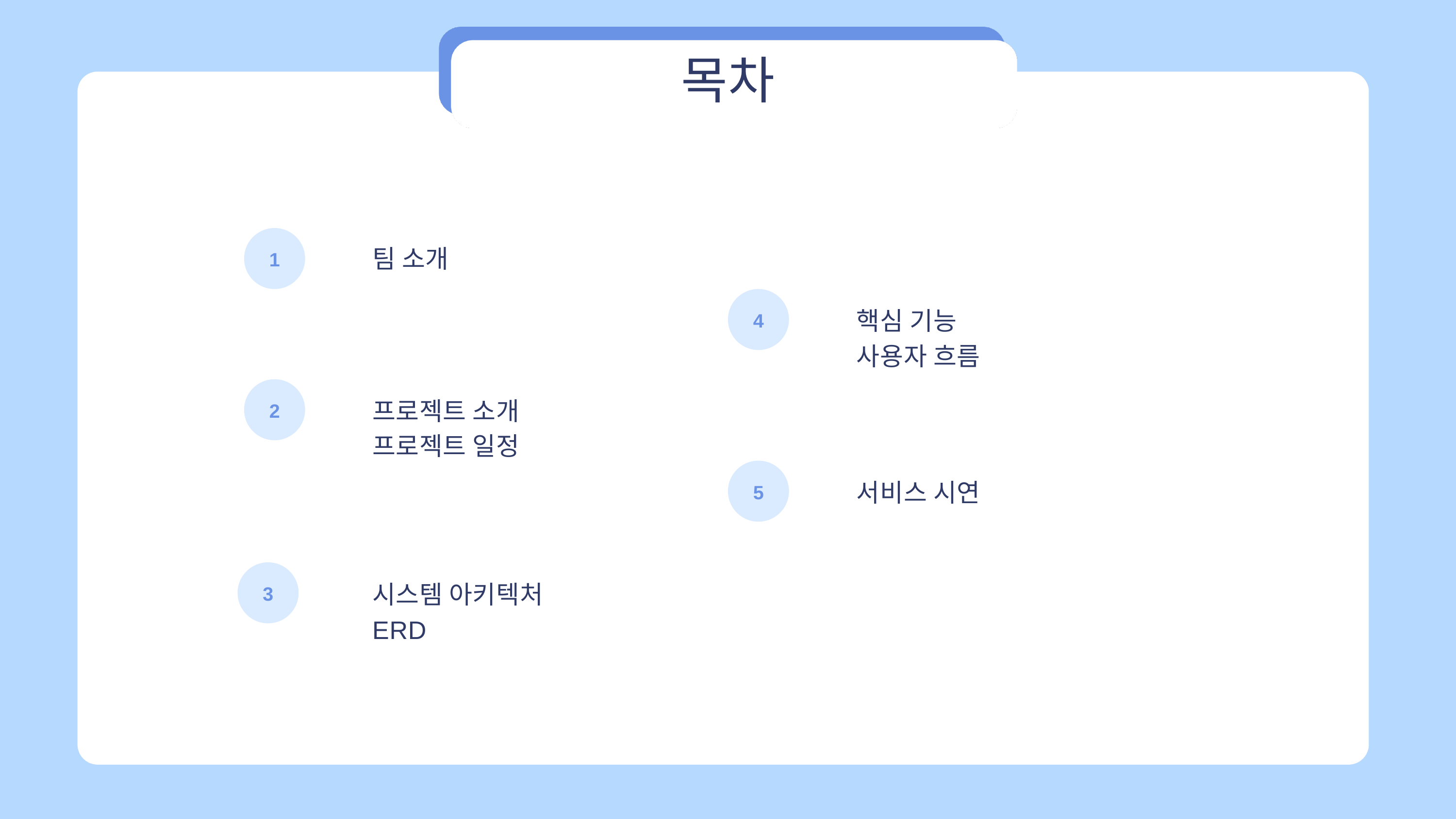

목차

1
팀 소개

4
핵심 기능
사용자 흐름

2
프로젝트 소개
프로젝트 일정

5
서비스 시연

3
시스템 아키텍처
ERD